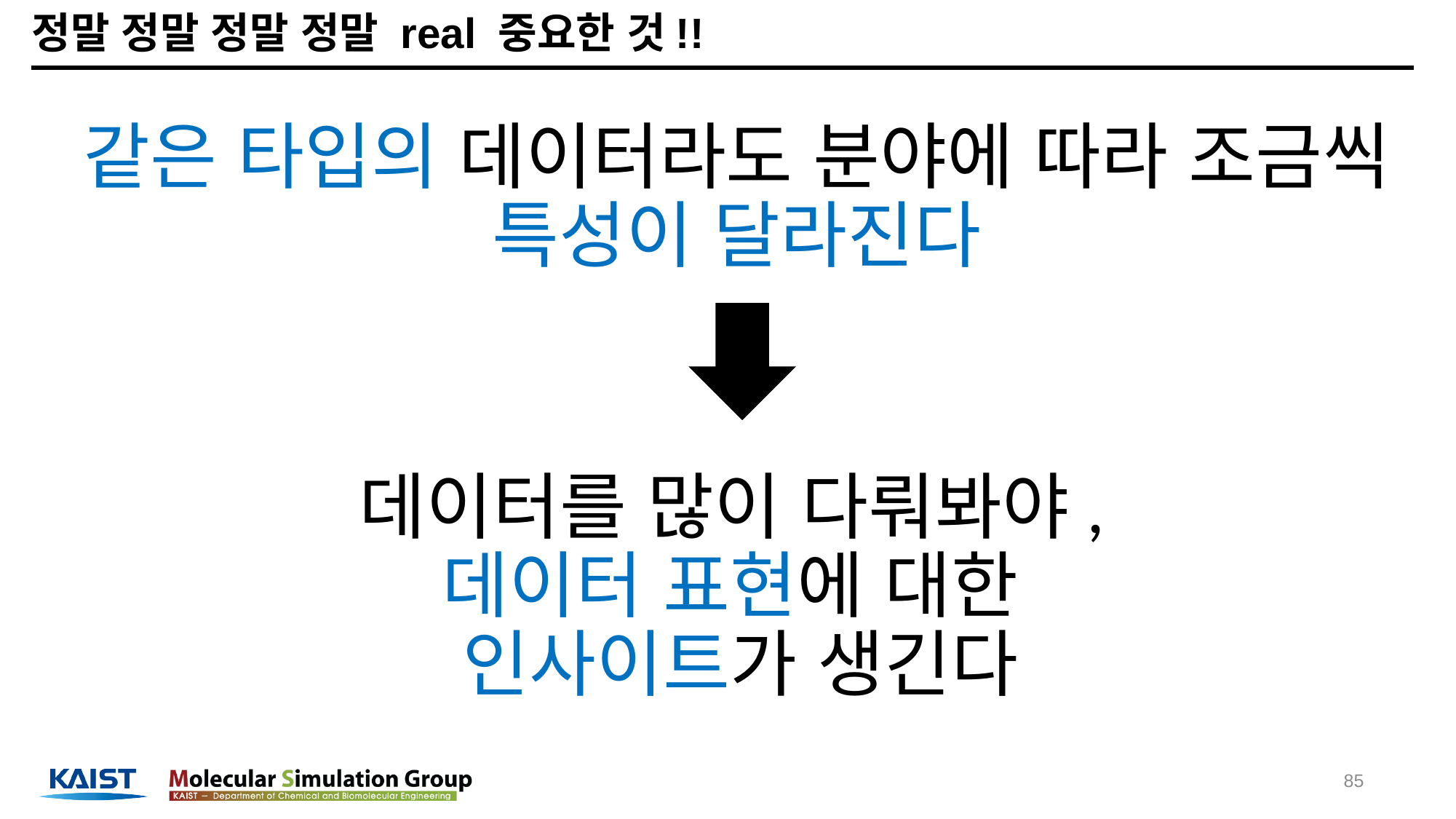

# 정말 정말 정말 정말 real 중요한 것!!

같은 타입의 데이터라도 분야에 따라 조금씩 특성이 달라진다

데이터를 많이 다뤄봐야,
데이터 표현에 대한
인사이트가 생긴다
85